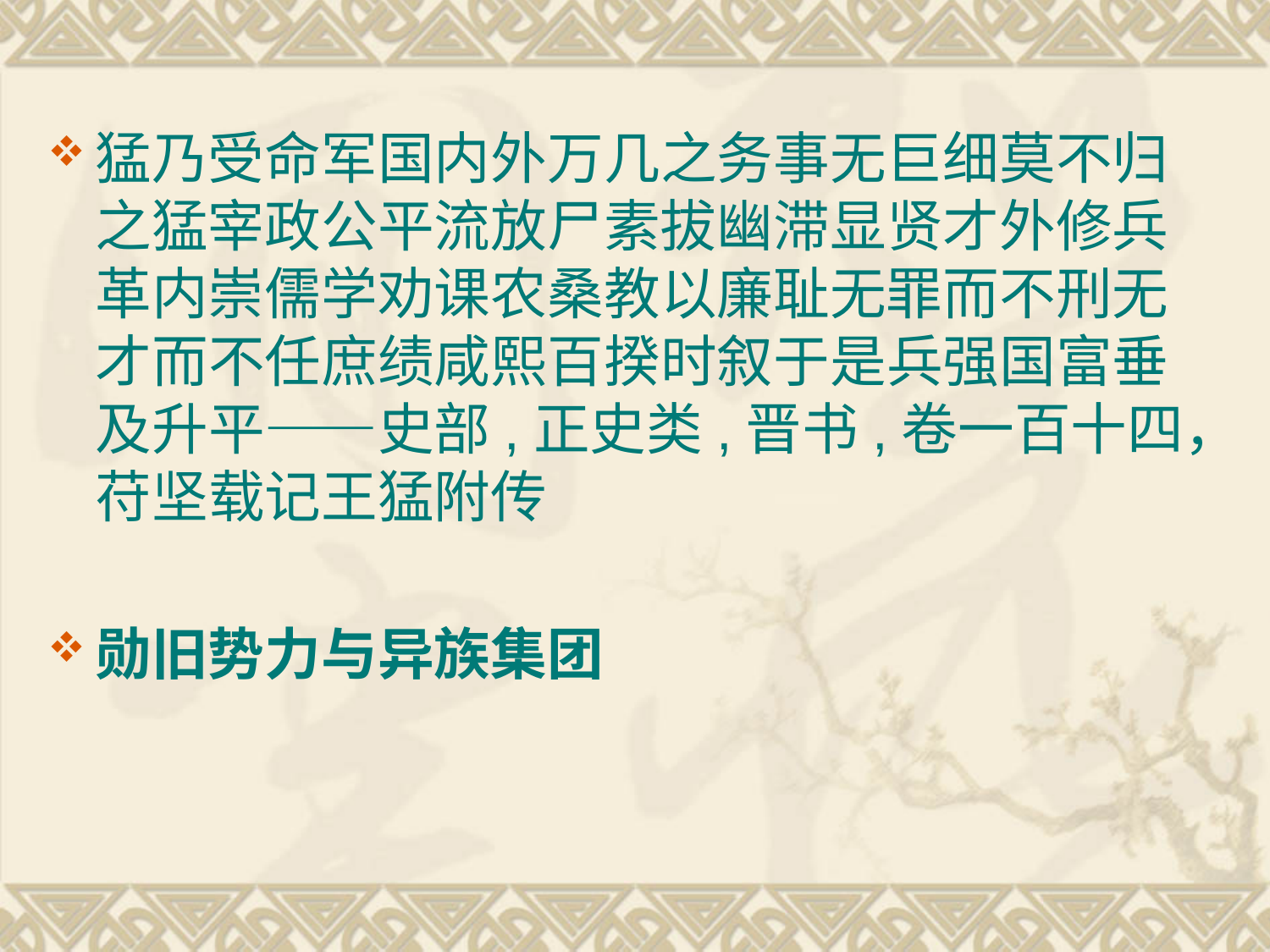

猛乃受命军国内外万几之务事无巨细莫不归之猛宰政公平流放尸素拔幽滞显贤才外修兵革内崇儒学劝课农桑教以廉耻无罪而不刑无才而不任庶绩咸熙百揆时叙于是兵强国富垂及升平——史部,正史类,晋书,卷一百十四，苻坚载记王猛附传

勋旧势力与异族集团